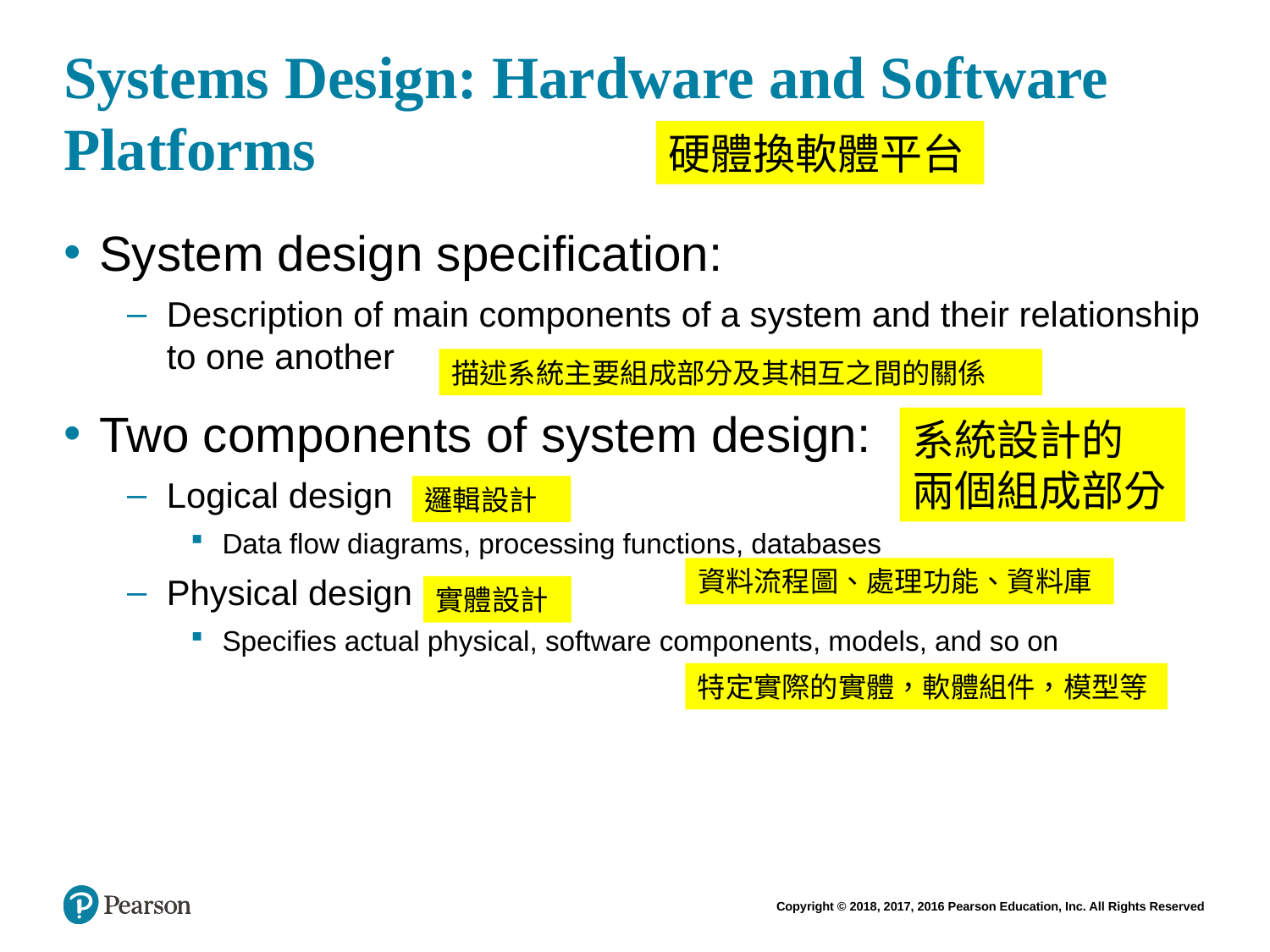

# Systems Design: Hardware and Software Platforms
硬體換軟體平台
System design specification:
Description of main components of a system and their relationship to one another
Two components of system design:
Logical design
Data flow diagrams, processing functions, databases
Physical design
Specifies actual physical, software components, models, and so on
描述系統主要組成部分及其相互之間的關係
系統設計的
兩個組成部分
邏輯設計
資料流程圖、處理功能、資料庫
實體設計
特定實際的實體，軟體組件，模型等